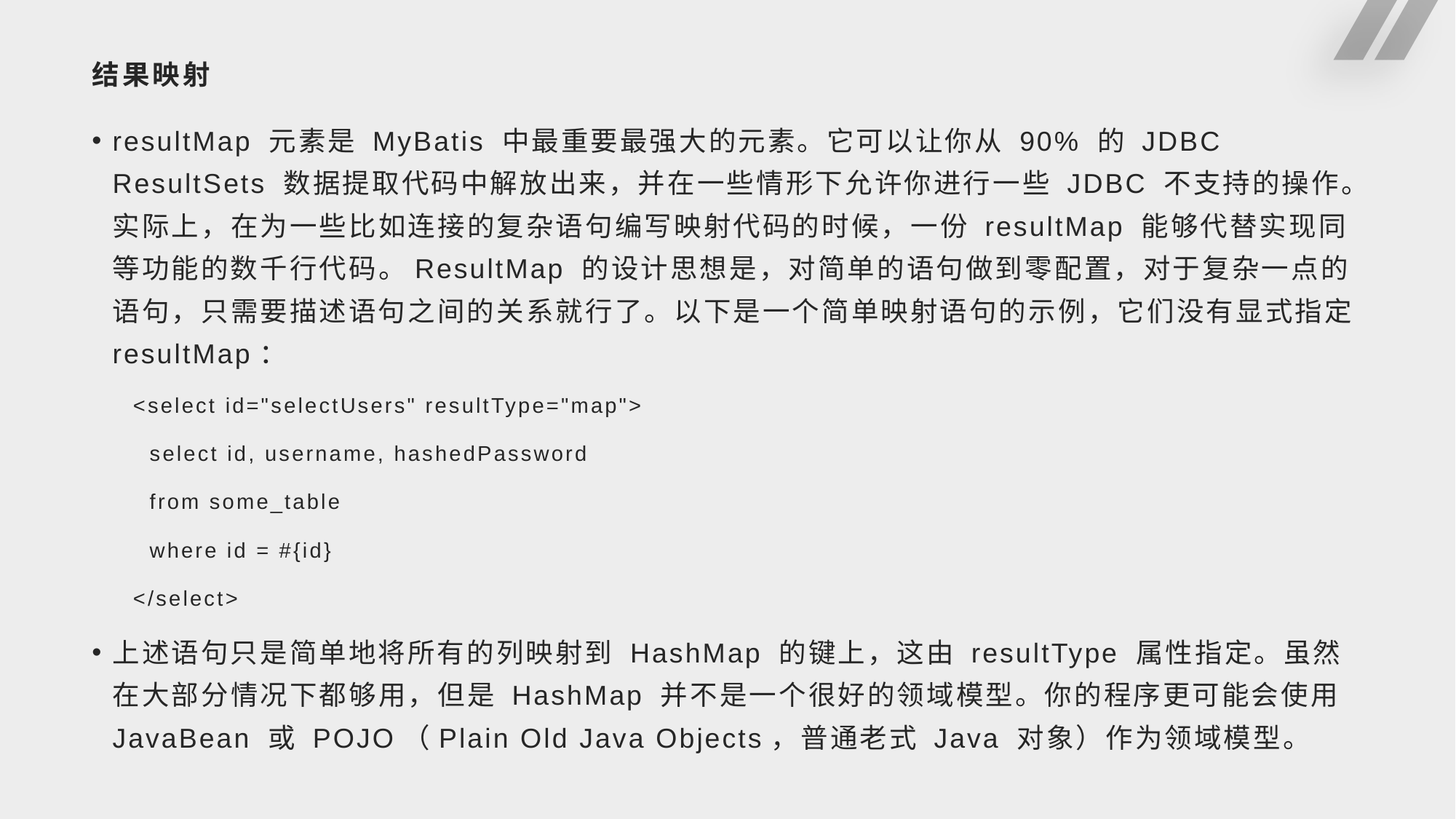

# 结果映射
resultMap 元素是 MyBatis 中最重要最强大的元素。它可以让你从 90% 的 JDBC ResultSets 数据提取代码中解放出来，并在一些情形下允许你进行一些 JDBC 不支持的操作。实际上，在为一些比如连接的复杂语句编写映射代码的时候，一份 resultMap 能够代替实现同等功能的数千行代码。ResultMap 的设计思想是，对简单的语句做到零配置，对于复杂一点的语句，只需要描述语句之间的关系就行了。以下是一个简单映射语句的示例，它们没有显式指定 resultMap：
<select id="selectUsers" resultType="map">
  select id, username, hashedPassword
  from some_table
  where id = #{id}
</select>
上述语句只是简单地将所有的列映射到 HashMap 的键上，这由 resultType 属性指定。虽然在大部分情况下都够用，但是 HashMap 并不是一个很好的领域模型。你的程序更可能会使用 JavaBean 或 POJO（Plain Old Java Objects，普通老式 Java 对象）作为领域模型。